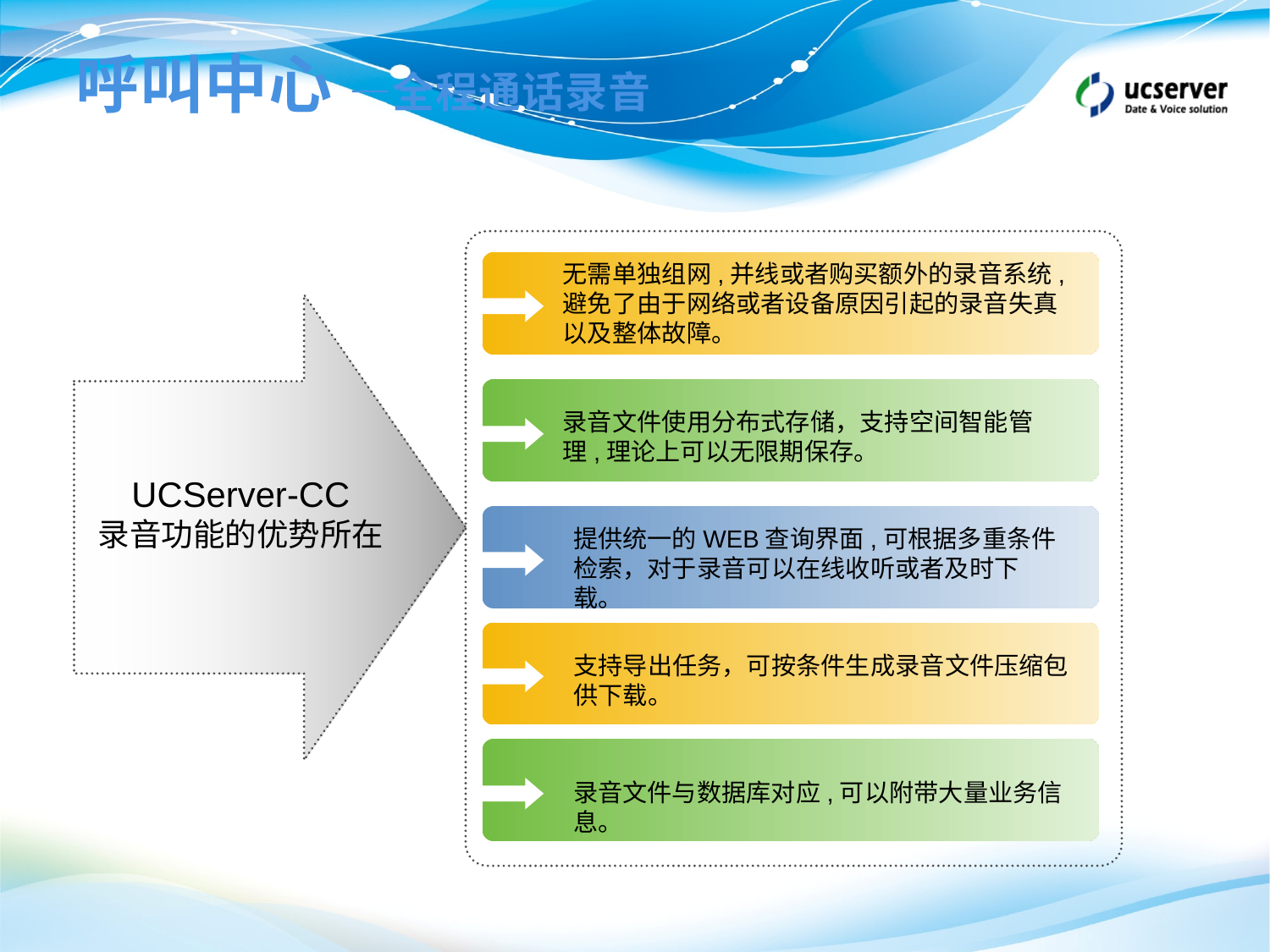

# 呼叫中心 —全程通话录音

无需单独组网,并线或者购买额外的录音系统,避免了由于网络或者设备原因引起的录音失真以及整体故障。

录音文件使用分布式存储，支持空间智能管理,理论上可以无限期保存。
UCServer-CC
录音功能的优势所在

提供统一的WEB查询界面,可根据多重条件检索，对于录音可以在线收听或者及时下载。

支持导出任务，可按条件生成录音文件压缩包供下载。

录音文件与数据库对应,可以附带大量业务信息。